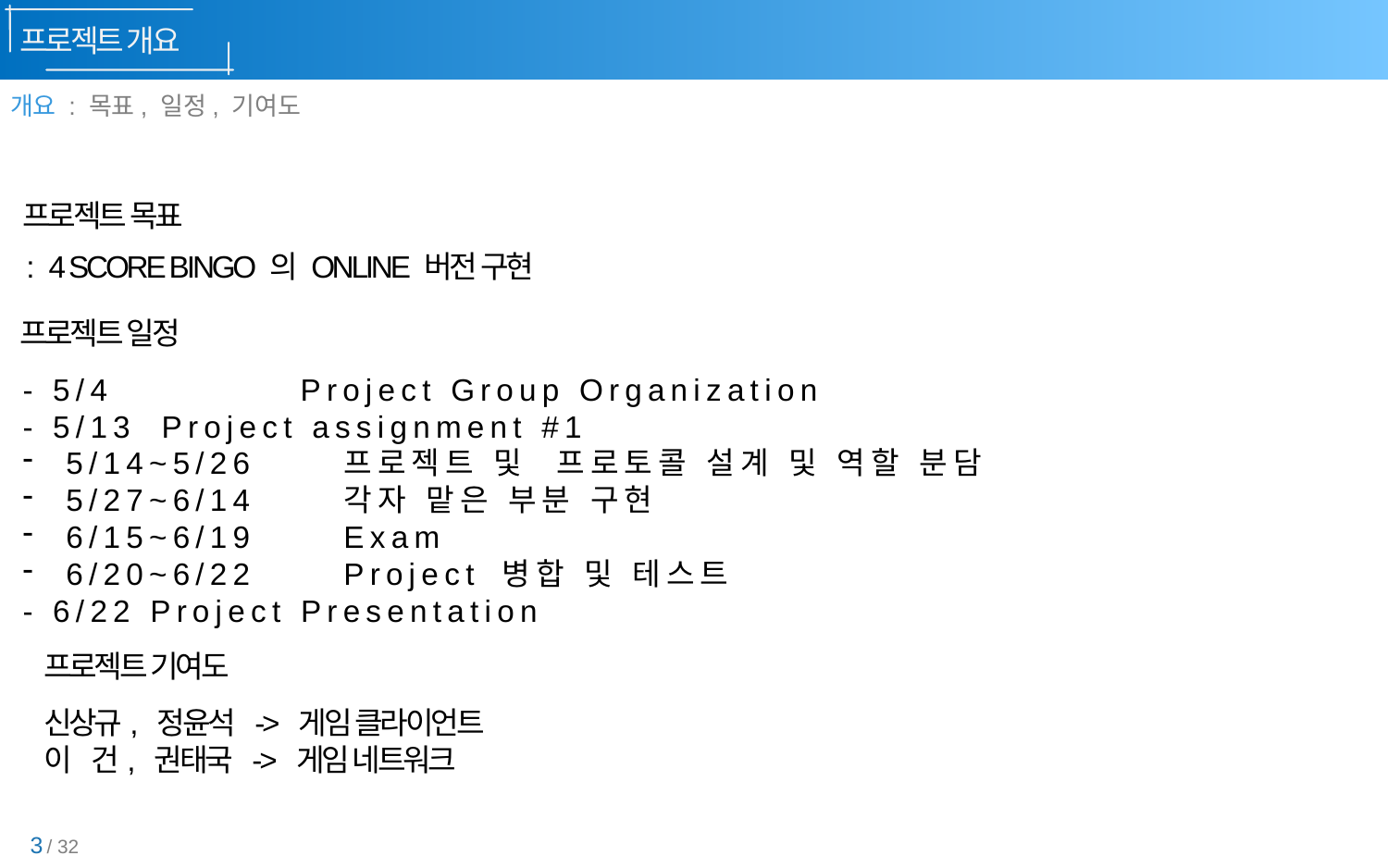

프로젝트 개요
개요 : 목표, 일정, 기여도
프로젝트 목표
:   4 SCORE BINGO 의 ONLINE 버전 구현
프로젝트 일정

- 5/4 		Project Group Organization
- 5/13 	Project assignment #1
5/14~5/26	프로젝트 및  프로토콜 설계 및 역할 분담
5/27~6/14 	각자 맡은 부분 구현
6/15~6/19 	Exam
6/20~6/22	Project 병합 및 테스트
- 6/22 Project Presentation
프로젝트 기여도
신상규,  정윤석  ->  게임 클라이언트
이    건,  권태국  ->  게임 네트워크
3